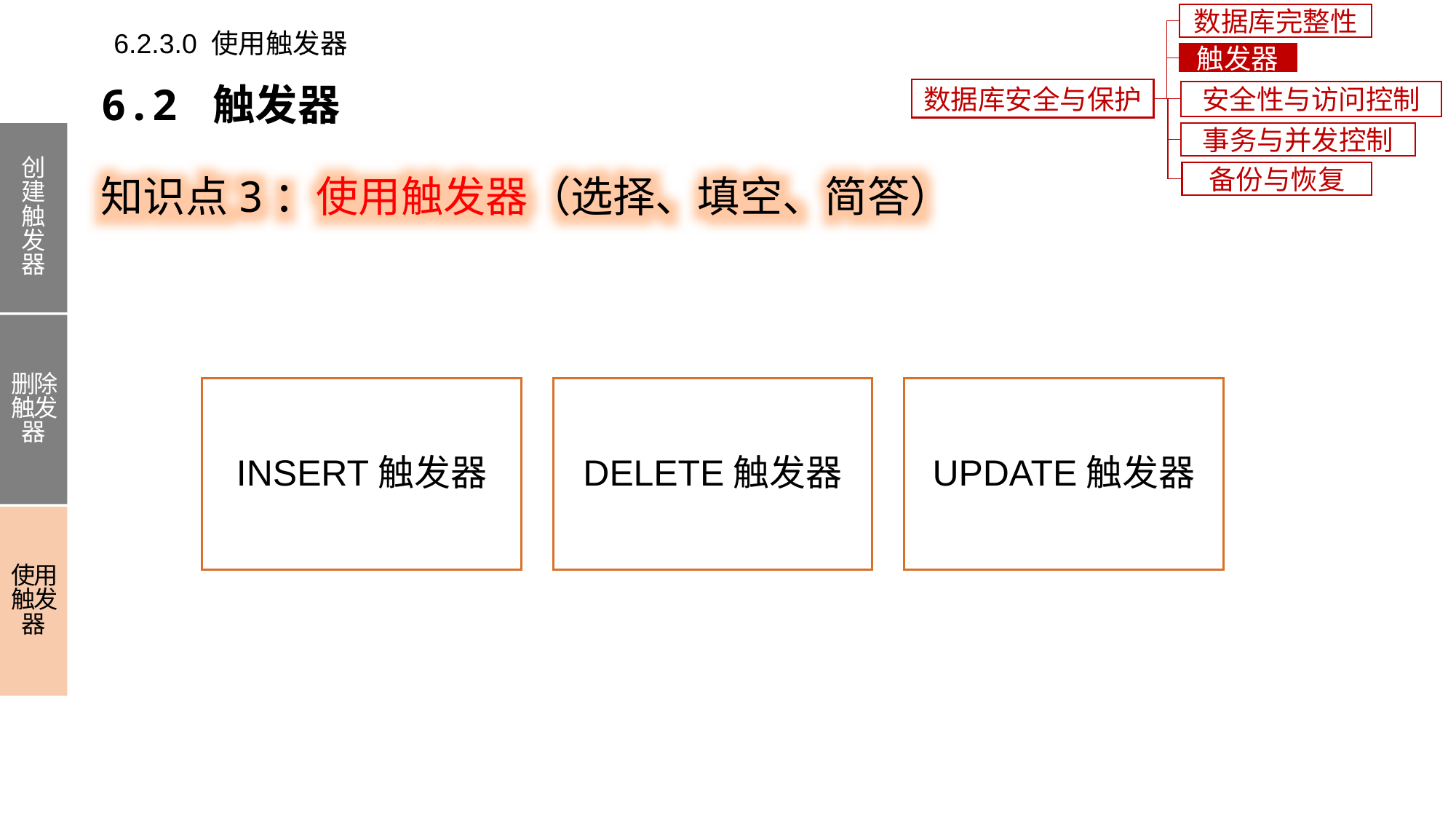

数据库完整性
6.2.3.0 使用触发器
触发器
6.2 触发器
数据库安全与保护
安全性与访问控制
事务与并发控制
创建触发器
删除触发器
使用触发器
知识点3：使用触发器（选择、填空、简答）
备份与恢复
INSERT触发器
DELETE触发器
UPDATE触发器